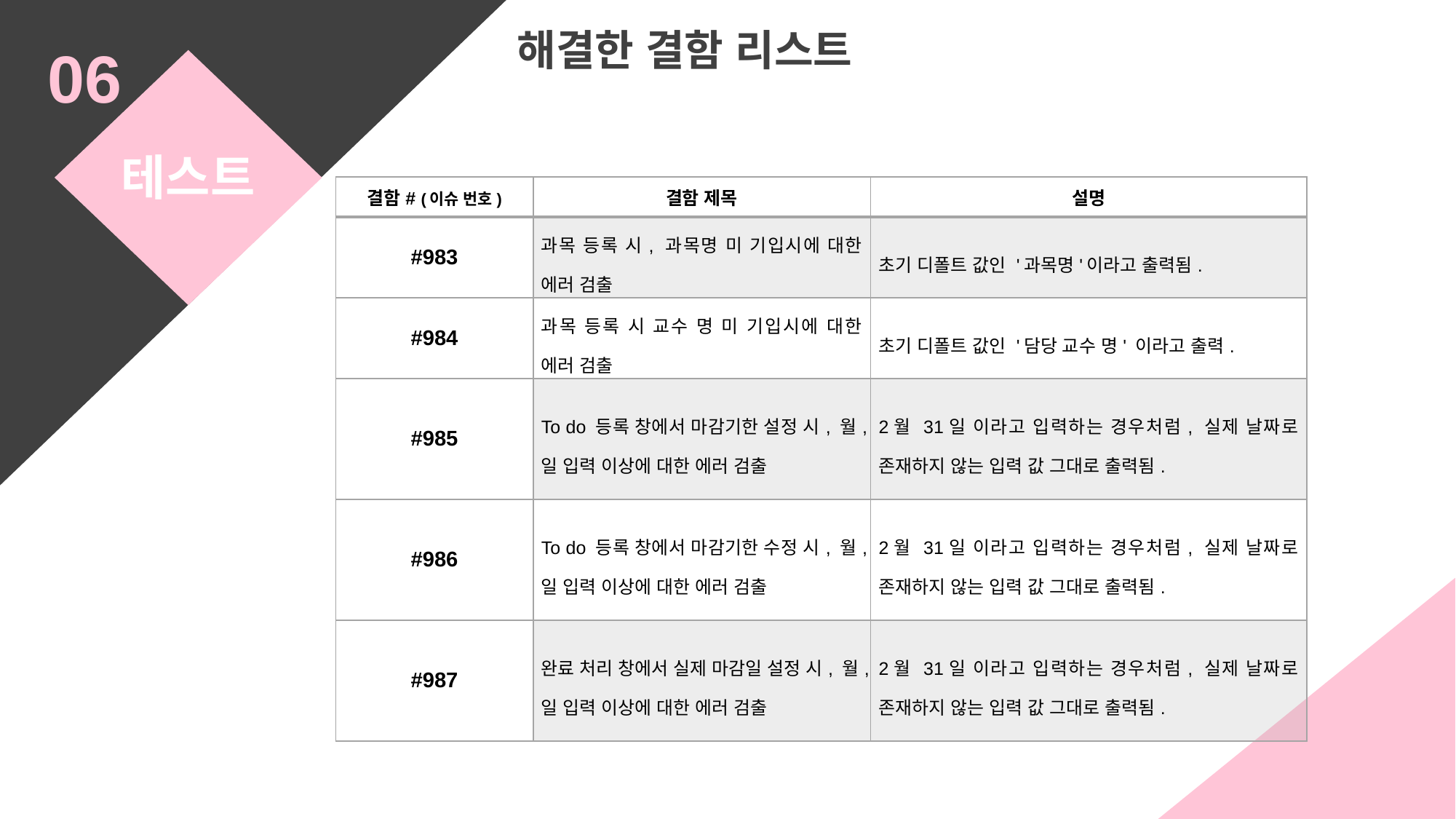

해결한 결함 리스트
06
테스트
| 결함# (이슈 번호) | 결함 제목 | 설명 |
| --- | --- | --- |
| #983 | 과목 등록 시, 과목명 미 기입시에 대한 에러 검출 | 초기 디폴트 값인 '과목명'이라고 출력됨. |
| #984 | 과목 등록 시 교수 명 미 기입시에 대한 에러 검출 | 초기 디폴트 값인 '담당 교수 명' 이라고 출력. |
| #985 | To do 등록 창에서 마감기한 설정 시, 월,일 입력 이상에 대한 에러 검출 | 2월 31일 이라고 입력하는 경우처럼, 실제 날짜로 존재하지 않는 입력 값 그대로 출력됨. |
| #986 | To do 등록 창에서 마감기한 수정 시, 월,일 입력 이상에 대한 에러 검출 | 2월 31일 이라고 입력하는 경우처럼, 실제 날짜로 존재하지 않는 입력 값 그대로 출력됨. |
| #987 | 완료 처리 창에서 실제 마감일 설정 시, 월,일 입력 이상에 대한 에러 검출 | 2월 31일 이라고 입력하는 경우처럼, 실제 날짜로 존재하지 않는 입력 값 그대로 출력됨. |